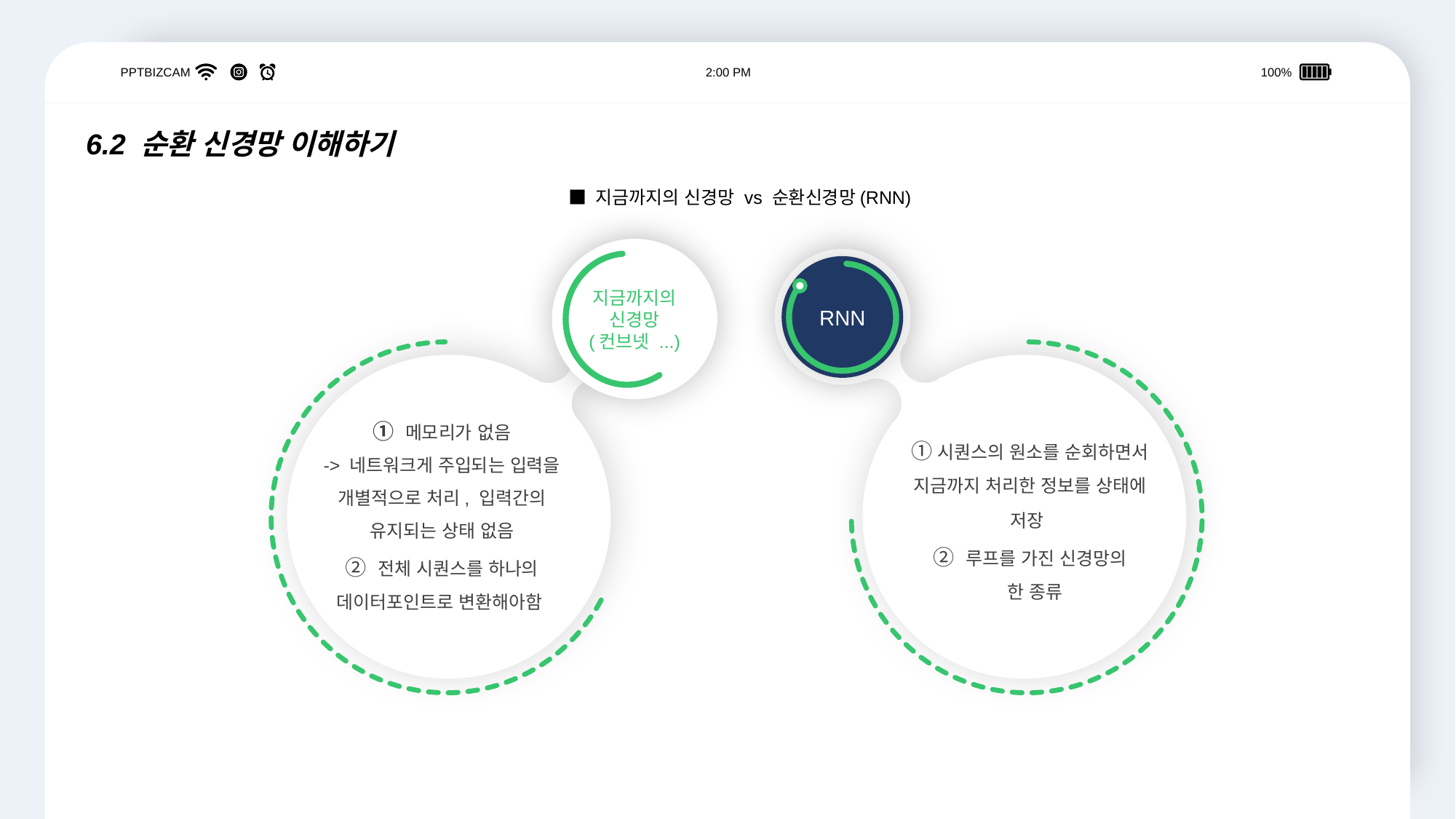

PPTBIZCAM
2:00 PM
100%

6.2 순환 신경망 이해하기
■ 지금까지의 신경망 vs 순환신경망(RNN)

지금까지의 신경망
(컨브넷 ...)

RNN

① 메모리가 없음
-> 네트워크게 주입되는 입력을 개별적으로 처리, 입력간의 유지되는 상태 없음
② 전체 시퀀스를 하나의 데이터포인트로 변환해아함
①시퀀스의 원소를 순회하면서 지금까지 처리한 정보를 상태에 저장
② 루프를 가진 신경망의
 한 종류